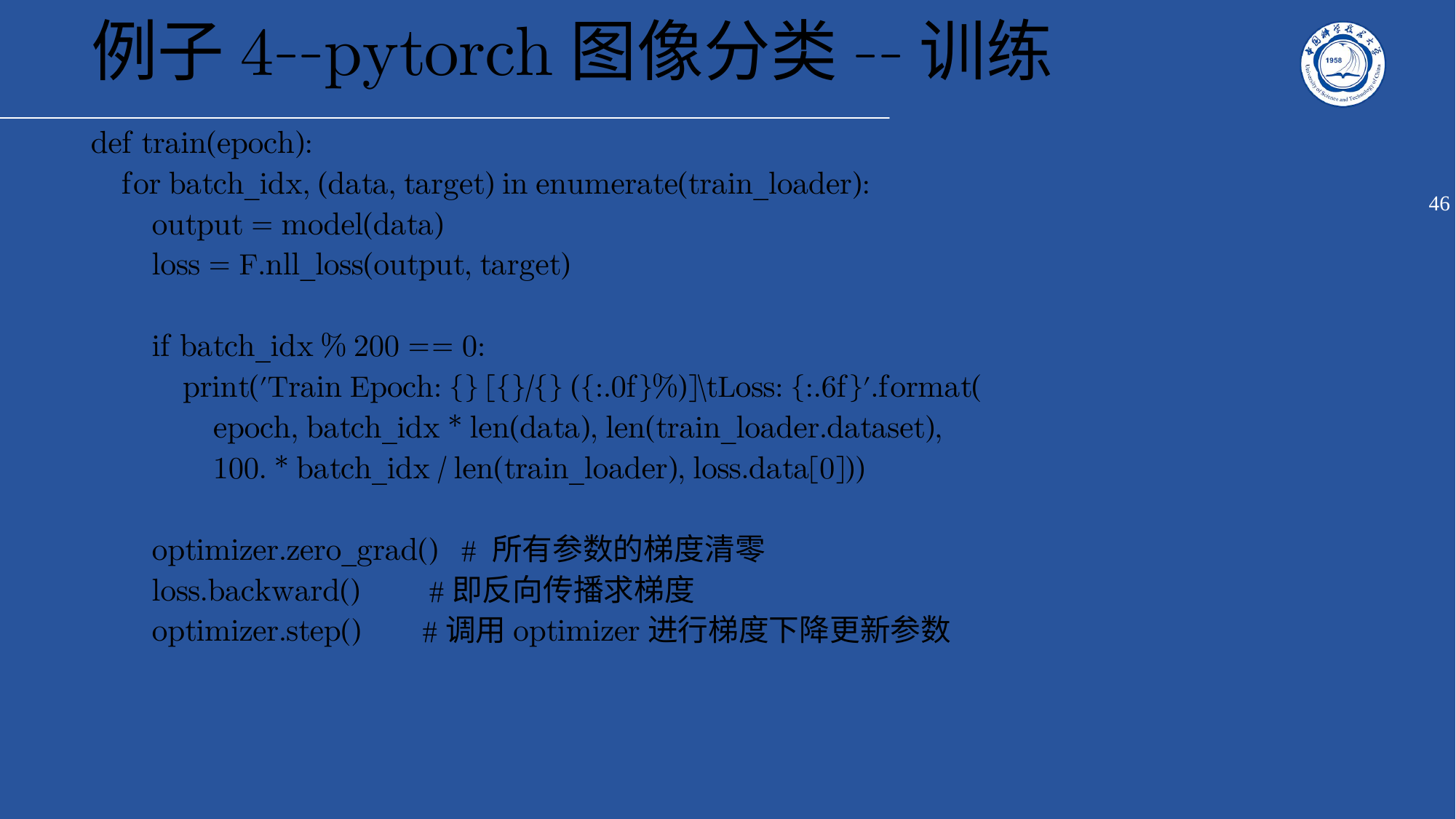

例子4--pytorch图像分类--训练
46
def train(epoch):
    for batch_idx, (data, target) in enumerate(train_loader):
        output = model(data)
        loss = F.nll_loss(output, target)

        if batch_idx % 200 == 0:
            print('Train Epoch: {} [{}/{} ({:.0f}%)]\tLoss: {:.6f}'.format(
                epoch, batch_idx * len(data), len(train_loader.dataset),
                100. * batch_idx / len(train_loader), loss.data[0]))

        optimizer.zero_grad()   # 所有参数的梯度清零
        loss.backward()         #即反向传播求梯度
        optimizer.step()        #调用optimizer进行梯度下降更新参数
46